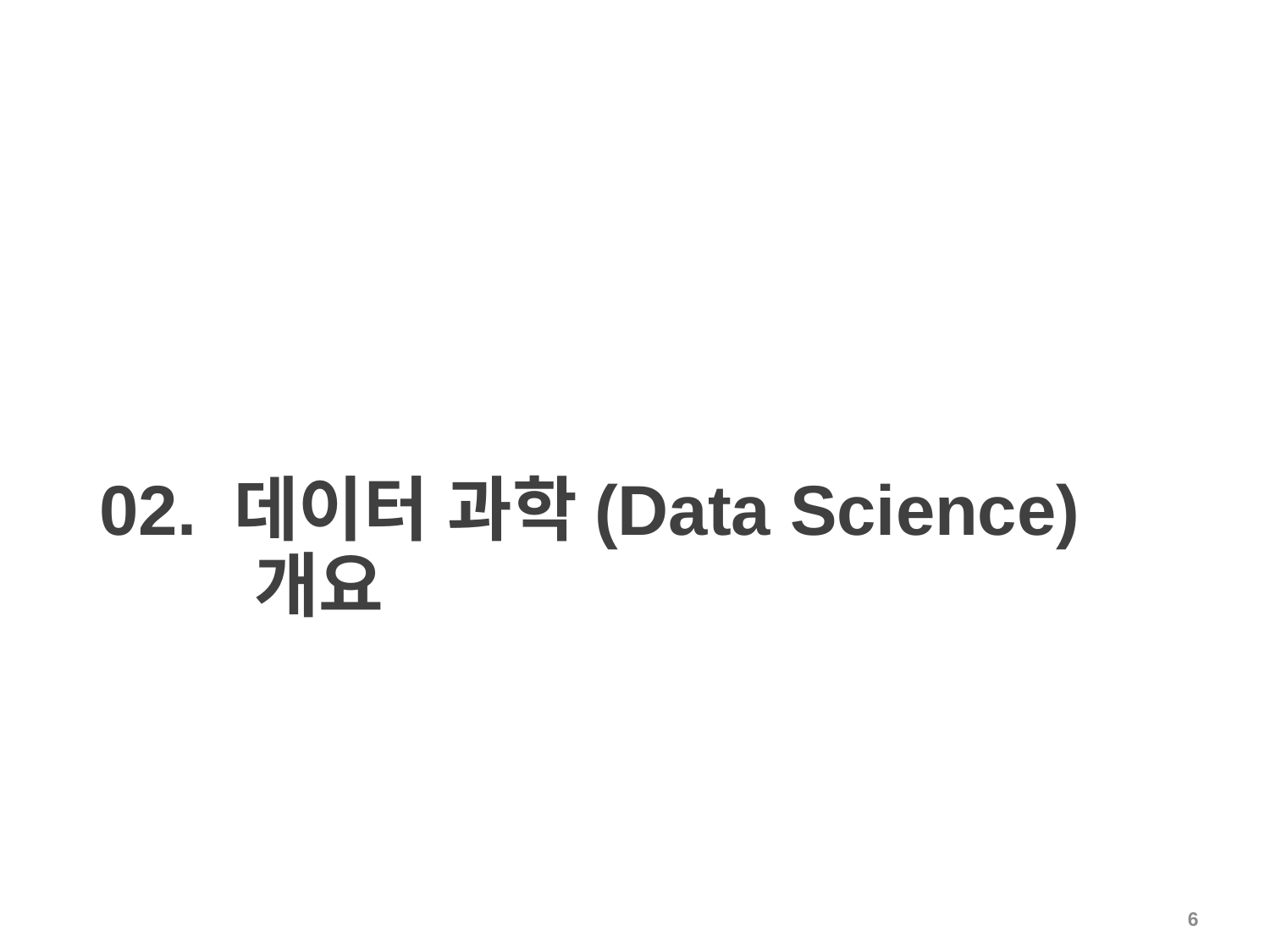

# 02. 데이터 과학(Data Science) 개요

6